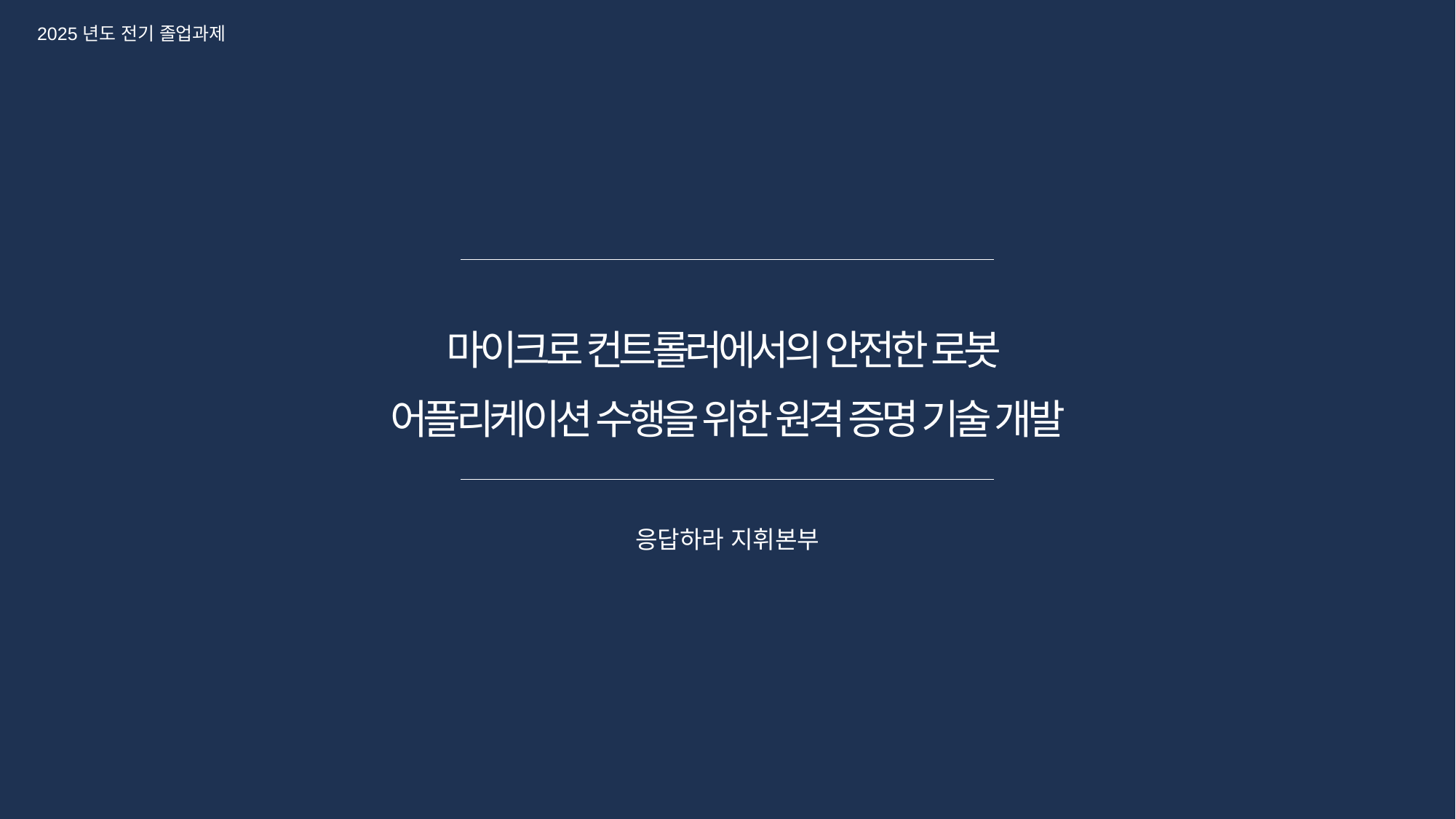

2025년도 전기 졸업과제
마이크로 컨트롤러에서의 안전한 로봇
어플리케이션 수행을 위한 원격 증명 기술 개발
응답하라 지휘본부